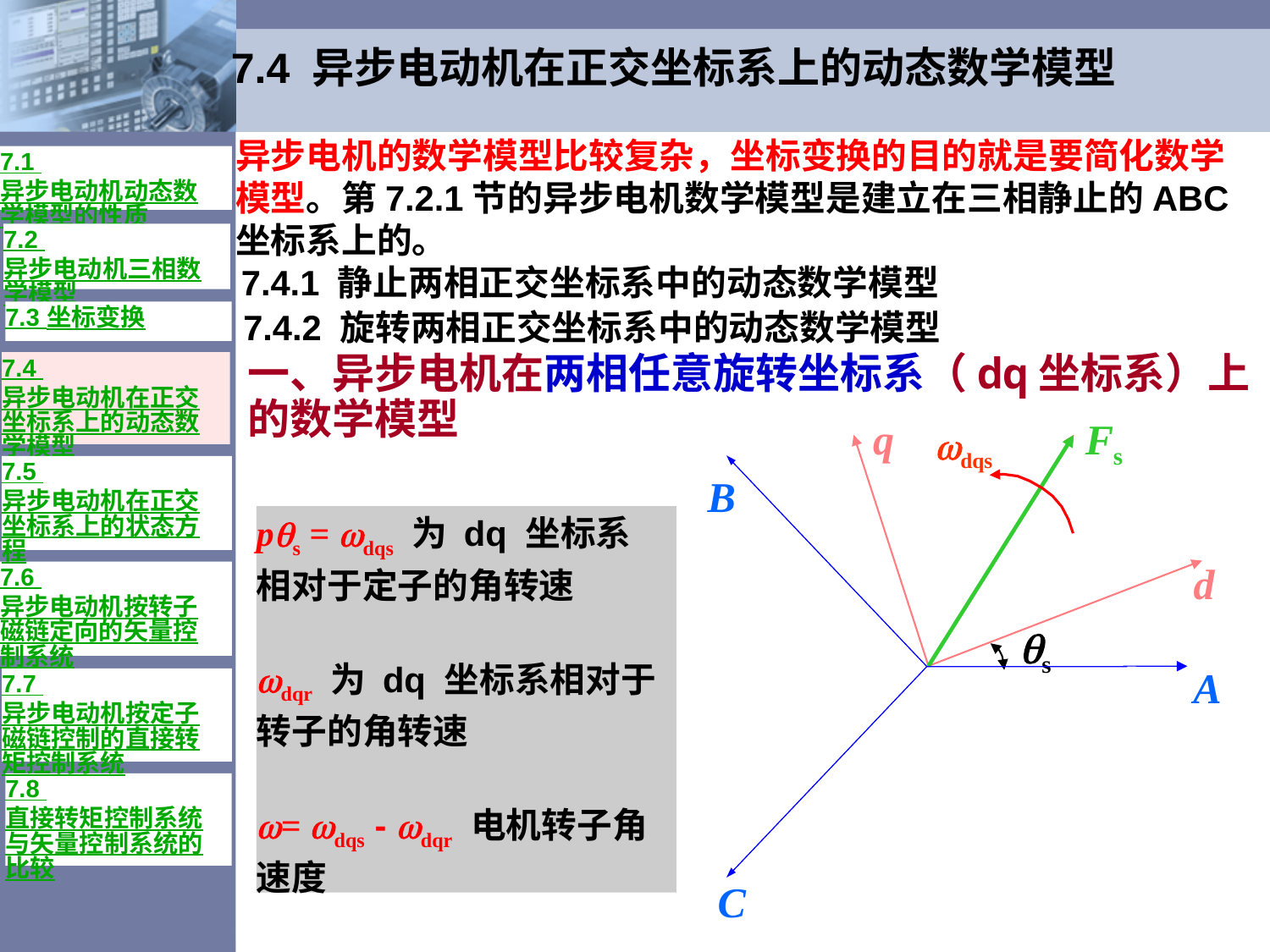

7.4 异步电动机在正交坐标系上的动态数学模型
异步电机的数学模型比较复杂，坐标变换的目的就是要简化数学模型。第7.2.1节的异步电机数学模型是建立在三相静止的ABC坐标系上的。
7.1 异步电动机动态数学模型的性质
7.2 异步电动机三相数学模型
7.4.1 静止两相正交坐标系中的动态数学模型
7.4.2 旋转两相正交坐标系中的动态数学模型
7.3 坐标变换
# 一、异步电机在两相任意旋转坐标系（dq坐标系）上的数学模型
7.4 异步电动机在正交坐标系上的动态数学模型
q
Fs
ωdqs

B

d

θs

A

C
7.5 异步电动机在正交坐标系上的状态方程
pθs = ωdqs 为 dq 坐标系相对于定子的角转速

ωdqr 为 dq 坐标系相对于转子的角转速

ω= ωdqs - ωdqr 电机转子角速度
7.6 异步电动机按转子磁链定向的矢量控制系统
7.7 异步电动机按定子磁链控制的直接转矩控制系统
7.8 直接转矩控制系统与矢量控制系统的比较